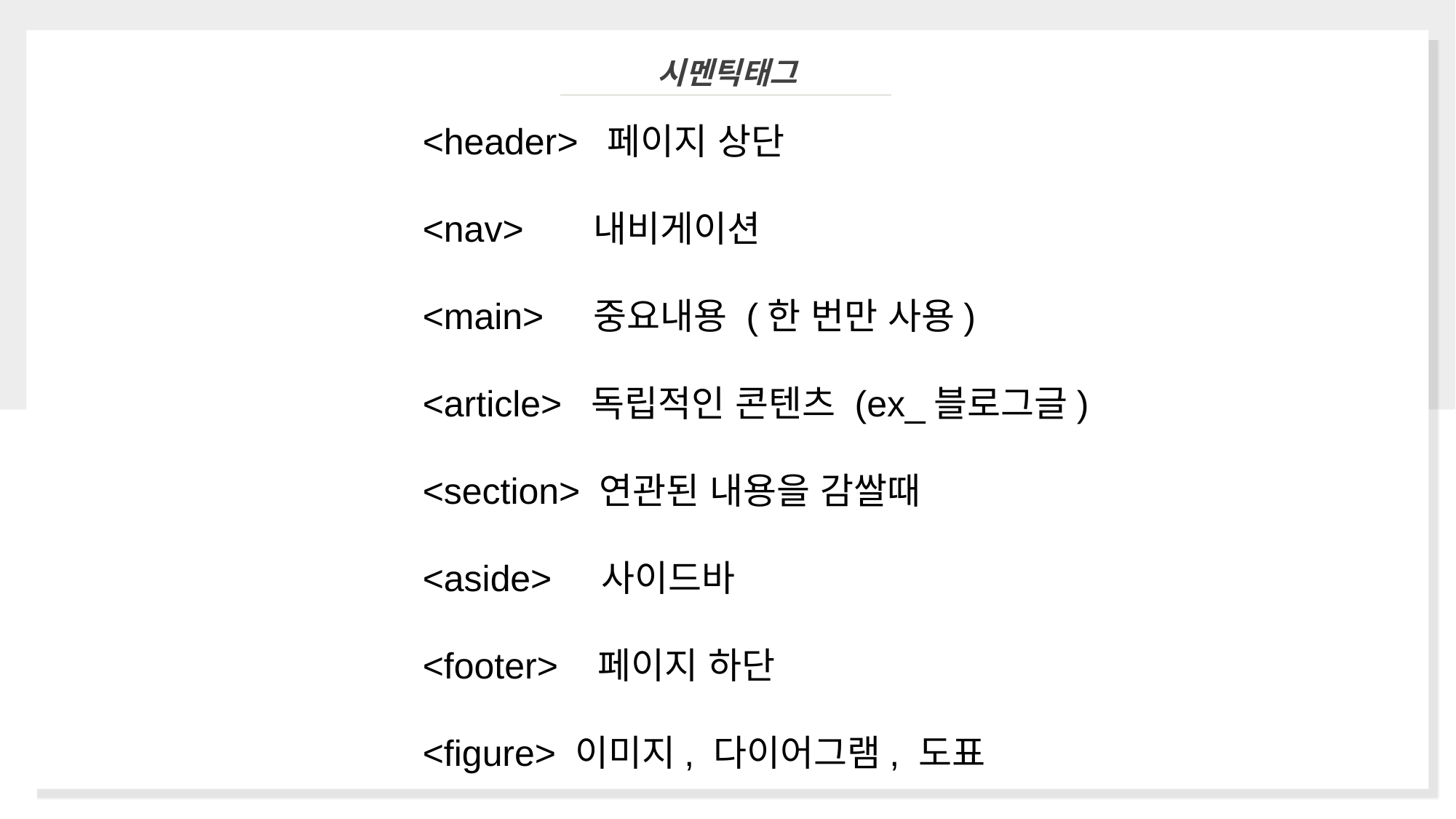

시멘틱태그
<header>  페이지 상단

<nav>      내비게이션

<main>    중요내용 (한 번만 사용)

<article>  독립적인 콘텐츠 (ex_블로그글)

<section> 연관된 내용을 감쌀때

<aside>    사이드바

<footer>   페이지 하단

<figure> 이미지, 다이어그램, 도표

26